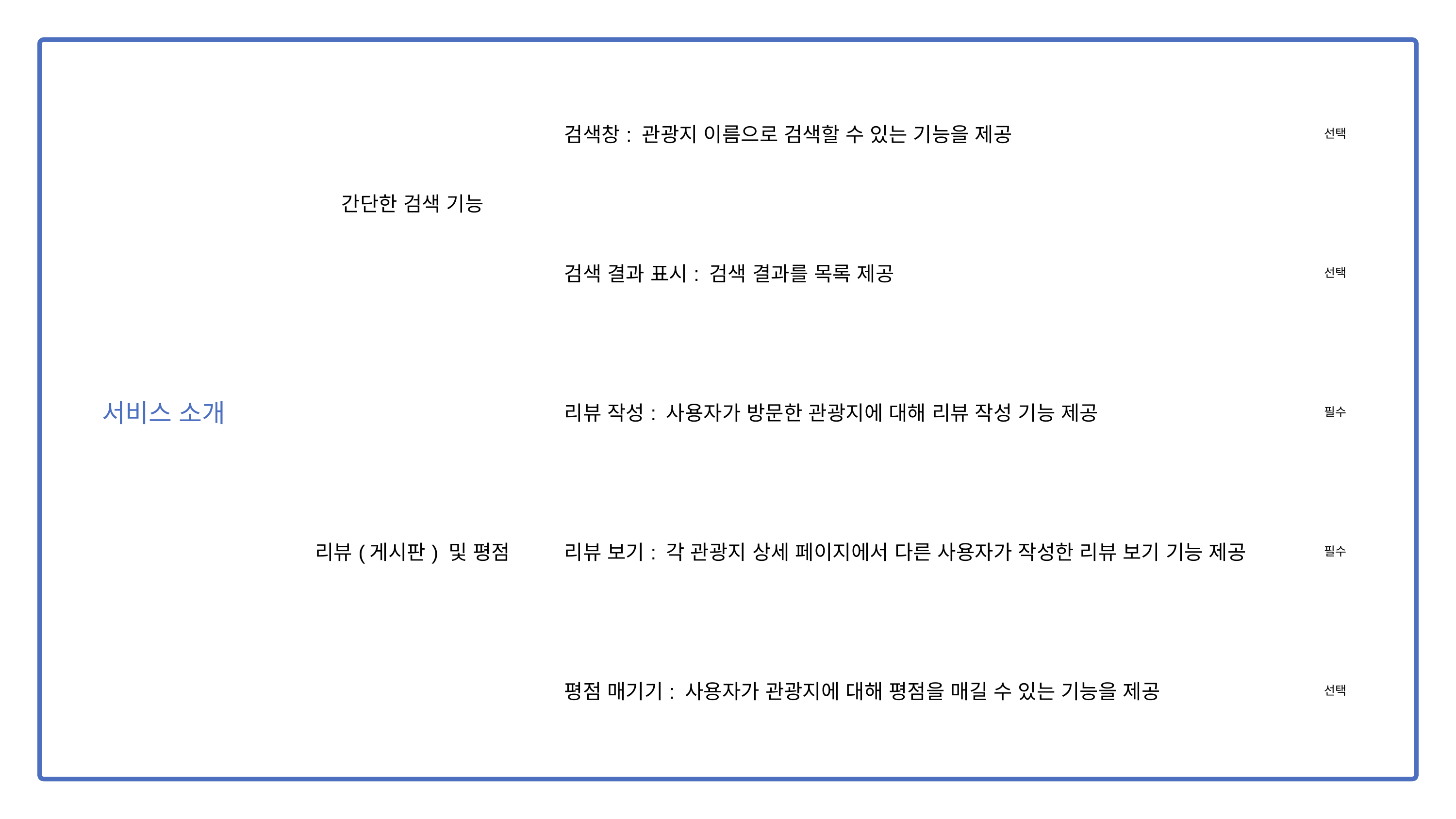

| 서비스 소개 | 간단한 검색 기능 | 검색창: 관광지 이름으로 검색할 수 있는 기능을 제공 | 선택 |
| --- | --- | --- | --- |
| 구분 |  | 검색 결과 표시: 검색 결과를 목록 제공 | 선택 |
| 서비스 소개 | 리뷰(게시판) 및 평점 | 리뷰 작성: 사용자가 방문한 관광지에 대해 리뷰 작성 기능 제공 | 필수 |
|  |  | 리뷰 보기: 각 관광지 상세 페이지에서 다른 사용자가 작성한 리뷰 보기 기능 제공 | 필수 |
|  |  | 평점 매기기: 사용자가 관광지에 대해 평점을 매길 수 있는 기능을 제공 | 선택 |